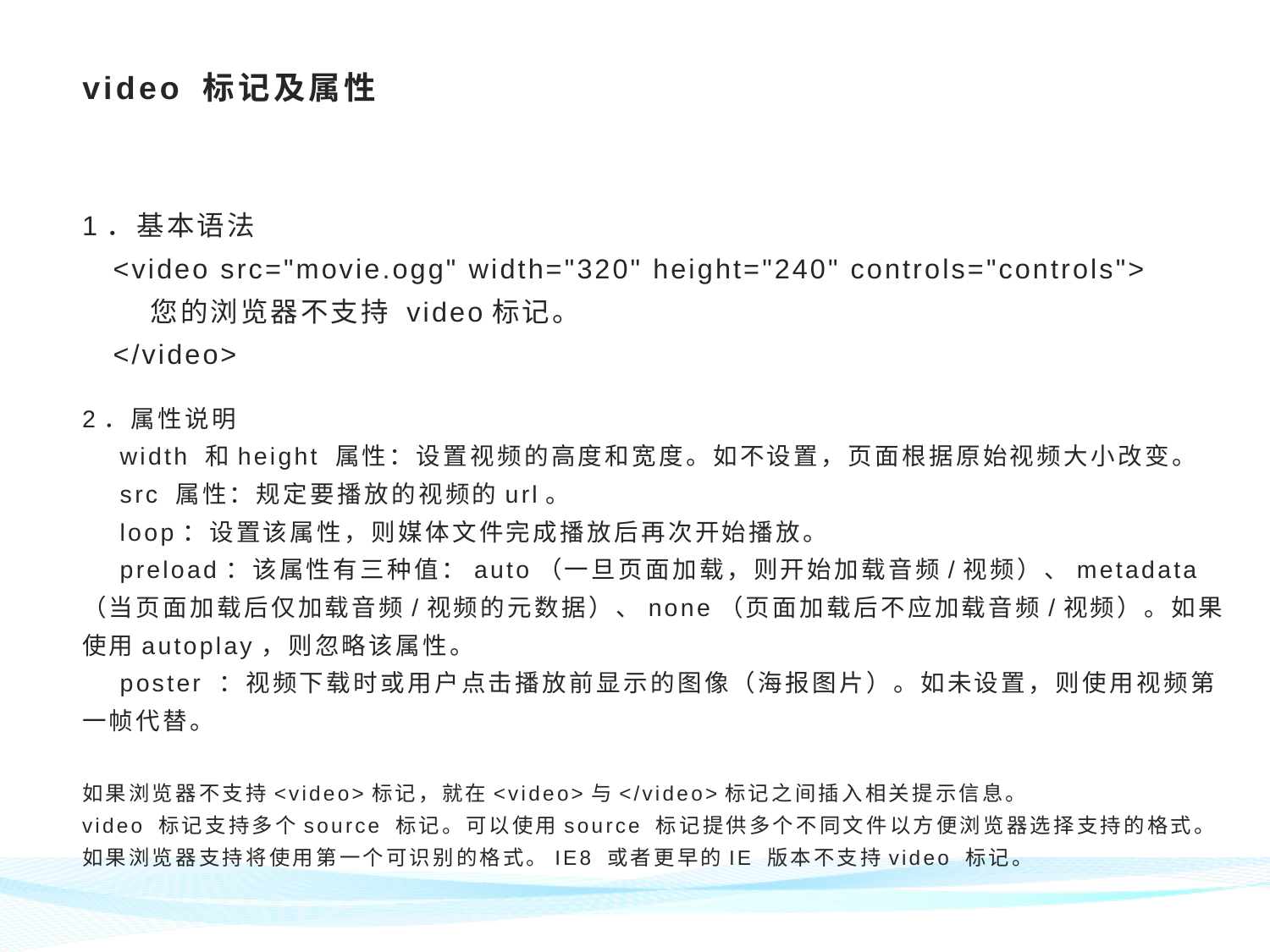

# video 标记及属性
1．基本语法
   <video src="movie.ogg" width="320" height="240" controls="controls">
       您的浏览器不支持 video标记。
   </video>

2．属性说明
    width 和height 属性：设置视频的高度和宽度。如不设置，页面根据原始视频大小改变。
    src 属性：规定要播放的视频的url。
    loop：设置该属性，则媒体文件完成播放后再次开始播放。
    preload：该属性有三种值：auto（一旦页面加载，则开始加载音频/视频）、metadata（当页面加载后仅加载音频/视频的元数据）、none（页面加载后不应加载音频/视频）。如果使用autoplay，则忽略该属性。
    poster ：视频下载时或用户点击播放前显示的图像（海报图片）。如未设置，则使用视频第一帧代替。

如果浏览器不支持<video>标记，就在<video>与</video>标记之间插入相关提示信息。
video 标记支持多个source 标记。可以使用source 标记提供多个不同文件以方便浏览器选择支持的格式。
如果浏览器支持将使用第一个可识别的格式。IE8 或者更早的IE 版本不支持video 标记。